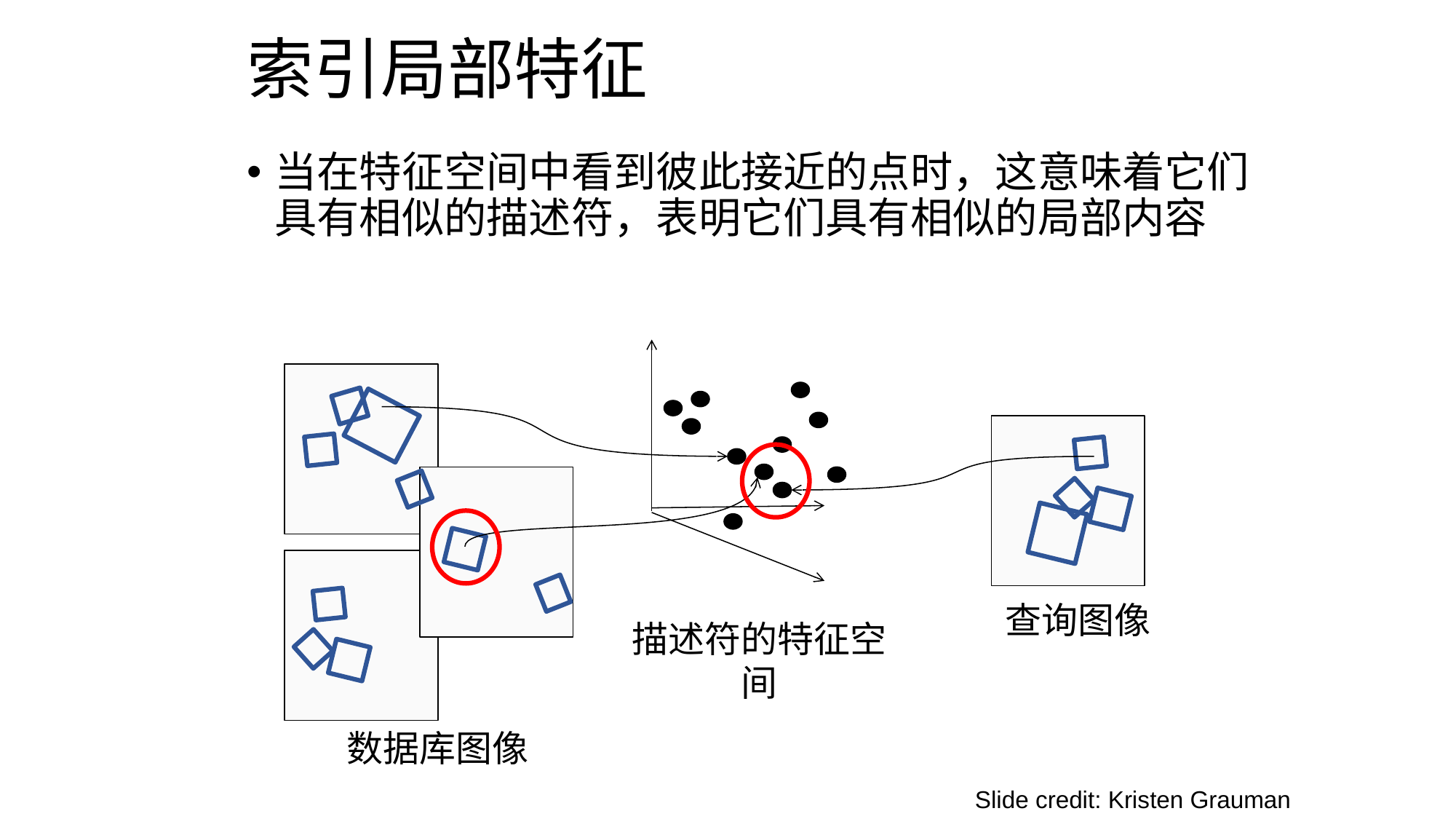

# 索引局部特征

当在特征空间中看到彼此接近的点时，这意味着它们具有相似的描述符，表明它们具有相似的局部内容

查询图像
描述符的特征空间

数据库图像
Slide credit: Kristen Grauman